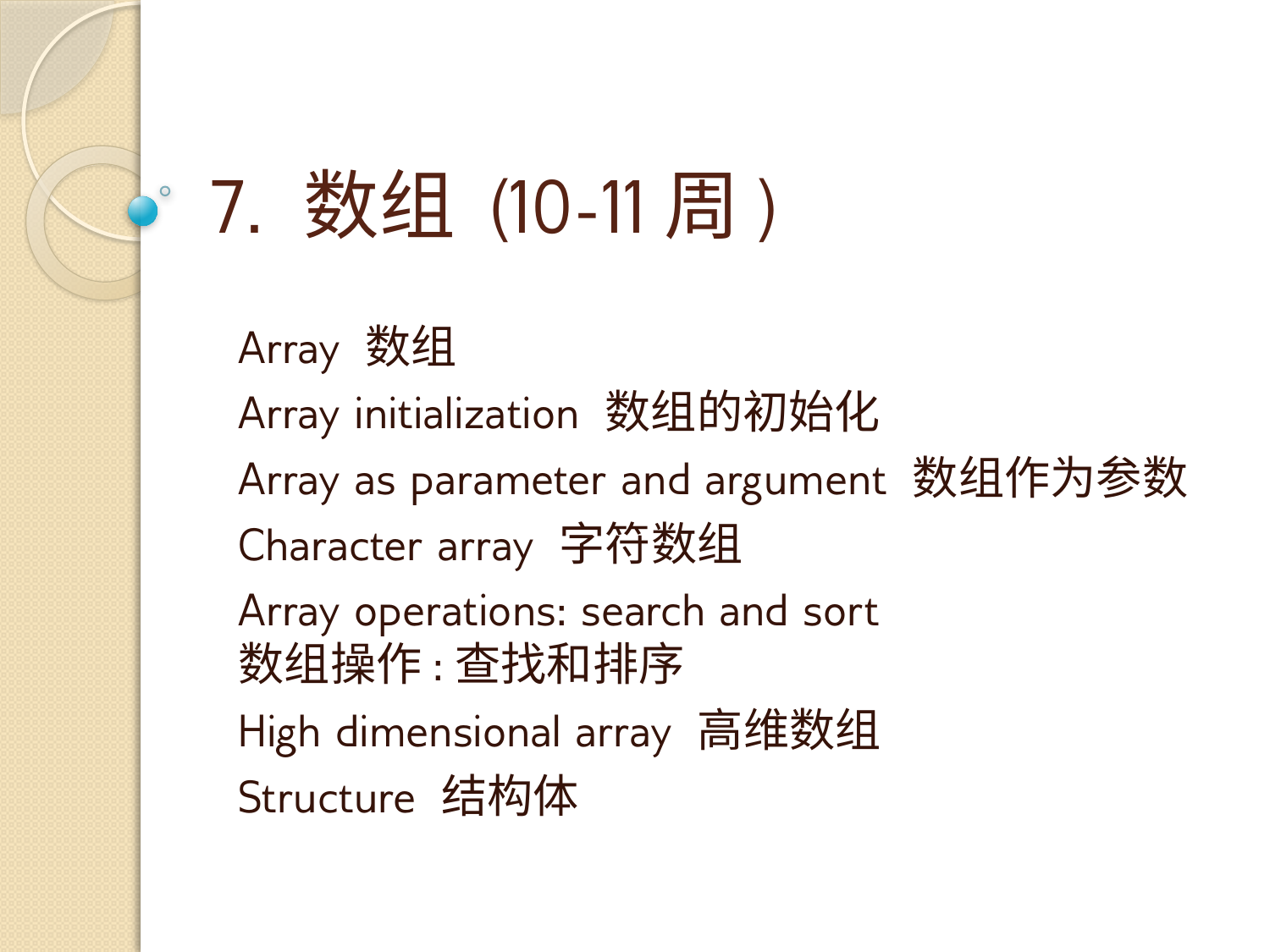

# 7. 数组 (10-11周)
Array 数组
Array initialization 数组的初始化
Array as parameter and argument 数组作为参数
Character array 字符数组
Array operations: search and sort
数组操作:查找和排序
High dimensional array 高维数组
Structure 结构体